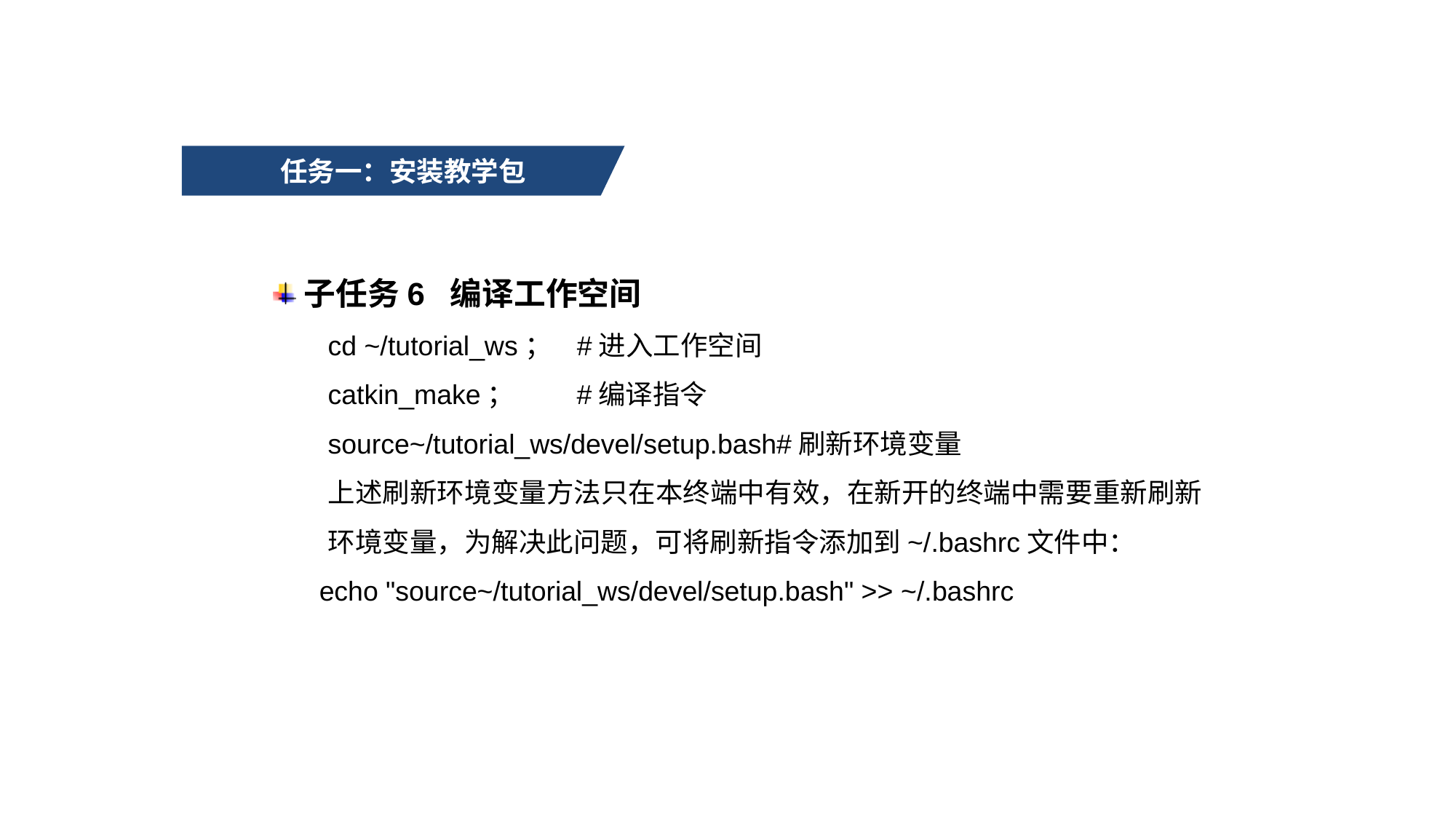

任务一：安装教学包
子任务6  编译工作空间
cd ~/tutorial_ws；   #进入工作空间
catkin_make；         #编译指令
source~/tutorial_ws/devel/setup.bash#刷新环境变量
上述刷新环境变量方法只在本终端中有效，在新开的终端中需要重新刷新 环境变量，为解决此问题，可将刷新指令添加到~/.bashrc文件中：
      echo "source~/tutorial_ws/devel/setup.bash" >> ~/.bashrc